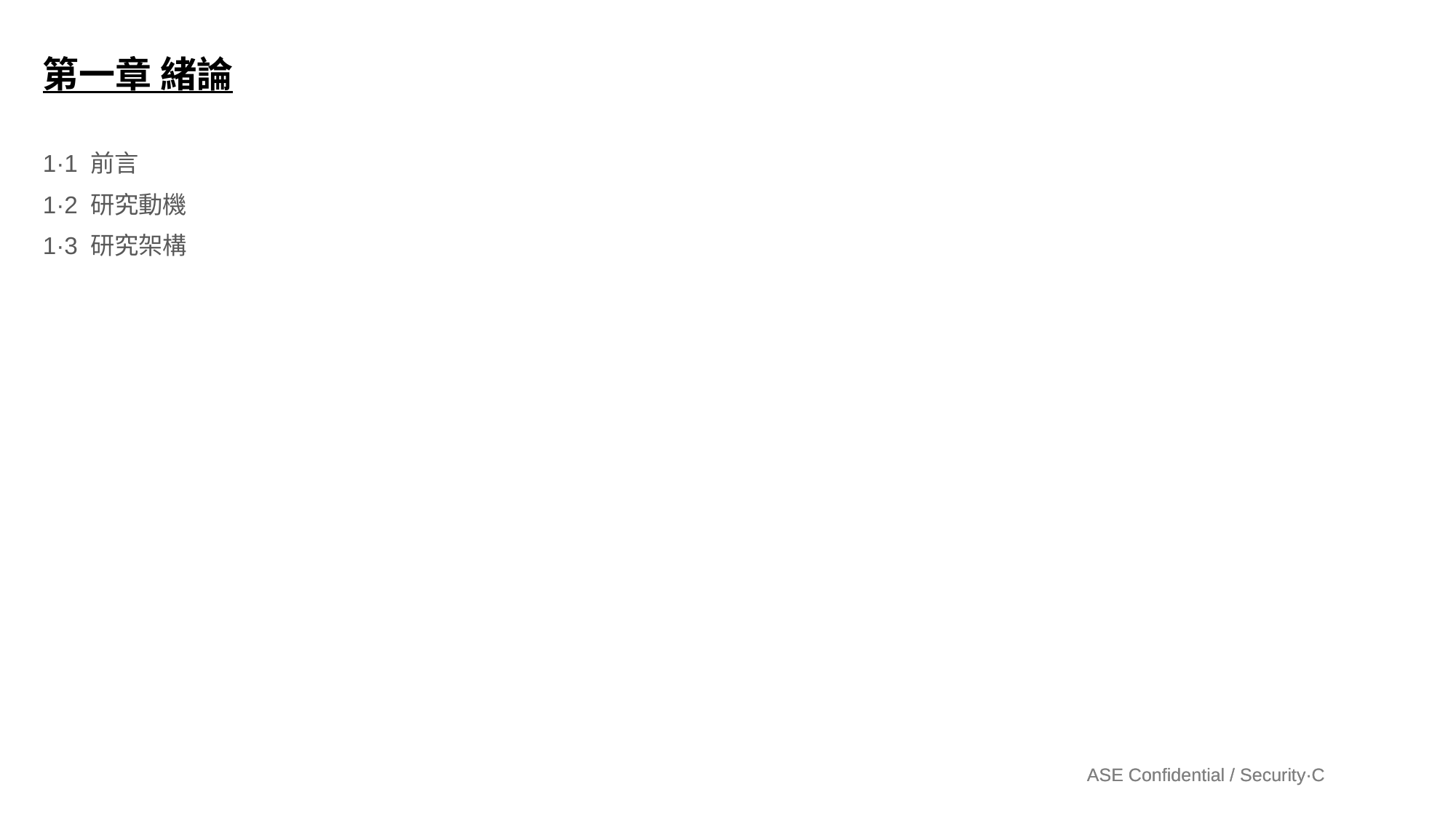

第一章 緒論

1·1 前言
1·2 研究動機
1·3 研究架構